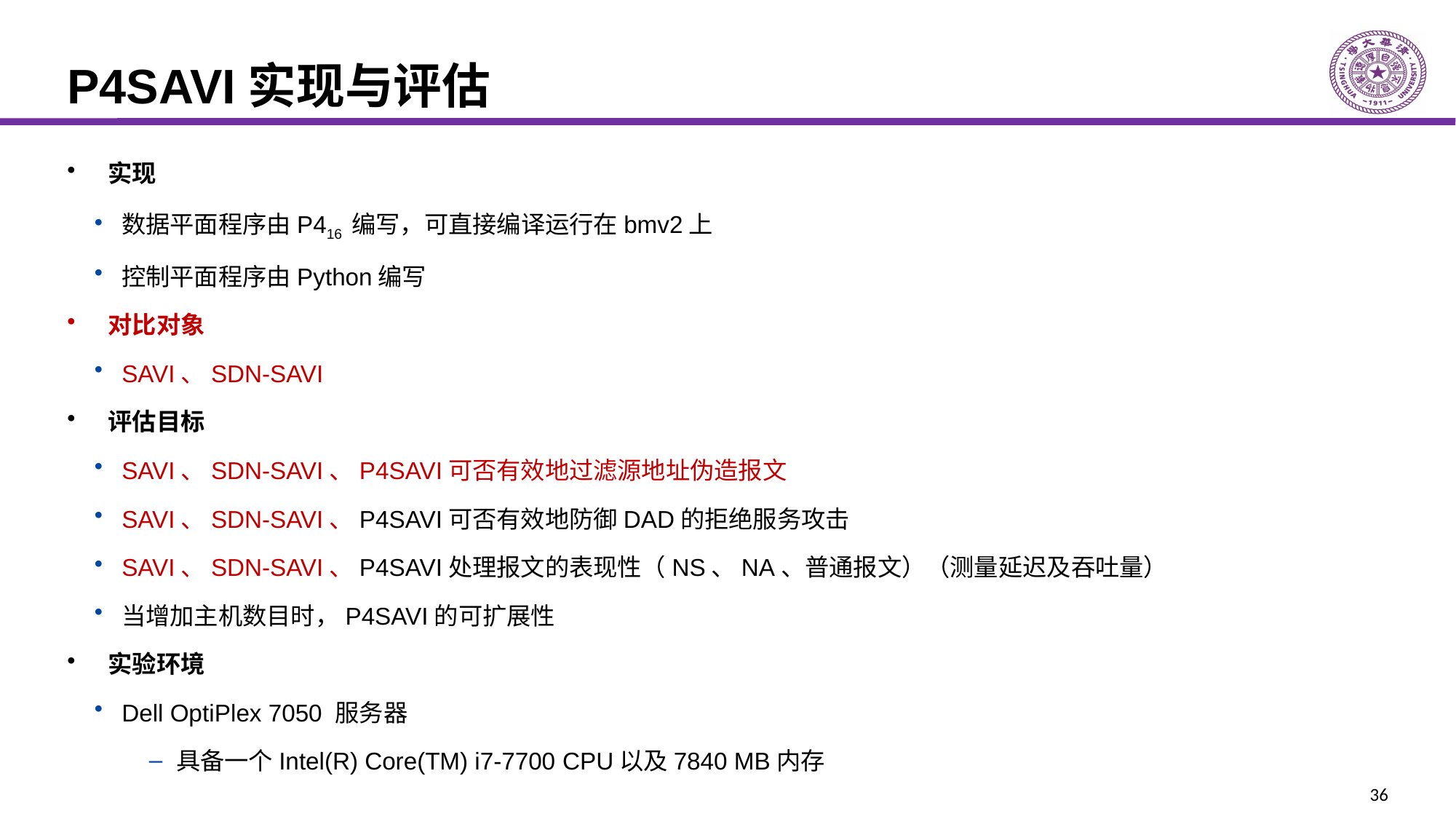

# P4SAVI实现与评估
实现
数据平面程序由P416 编写，可直接编译运行在bmv2上
控制平面程序由Python编写
对比对象
SAVI、SDN-SAVI
评估目标
SAVI、SDN-SAVI、P4SAVI可否有效地过滤源地址伪造报文
SAVI、SDN-SAVI、P4SAVI可否有效地防御DAD的拒绝服务攻击
SAVI、SDN-SAVI、P4SAVI处理报文的表现性（NS、NA、普通报文）（测量延迟及吞吐量）
当增加主机数目时，P4SAVI的可扩展性
实验环境
Dell OptiPlex 7050 服务器
具备一个Intel(R) Core(TM) i7-7700 CPU以及7840 MB内存